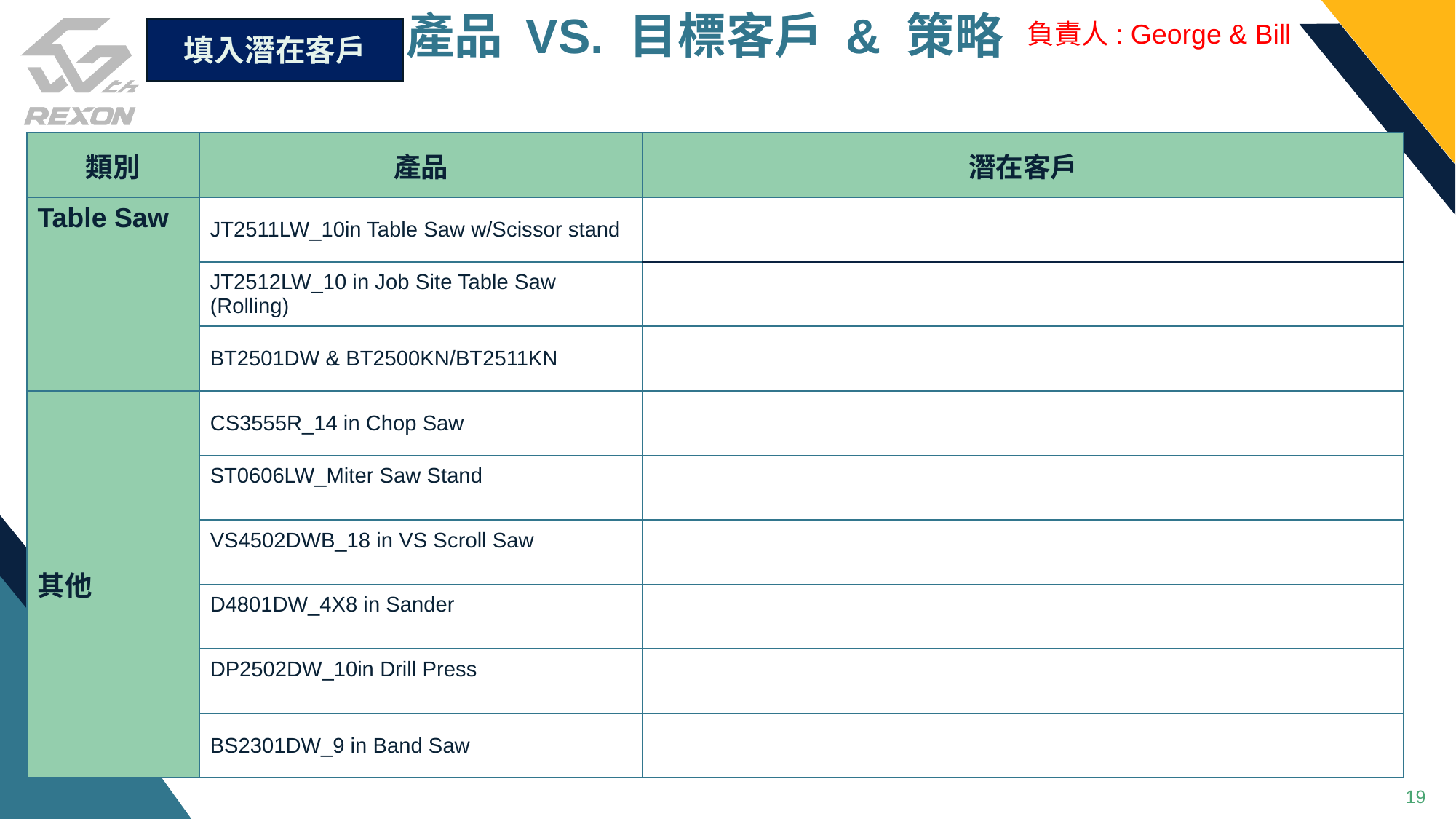

產品 VS. 目標客戶 & 策略
負責人: George & Bill
填入潛在客戶
| 類別 | 產品 | 潛在客戶 |
| --- | --- | --- |
| Table Saw | JT2511LW\_10in Table Saw w/Scissor stand |  |
|  | JT2512LW\_10 in Job Site Table Saw (Rolling) |  |
|  | BT2501DW & BT2500KN/BT2511KN |  |
| 其他 | CS3555R\_14 in Chop Saw |  |
|  | ST0606LW\_Miter Saw Stand |  |
|  | VS4502DWB\_18 in VS Scroll Saw |  |
|  | D4801DW\_4X8 in Sander |  |
|  | DP2502DW\_10in Drill Press |  |
|  | BS2301DW\_9 in Band Saw |  |
19